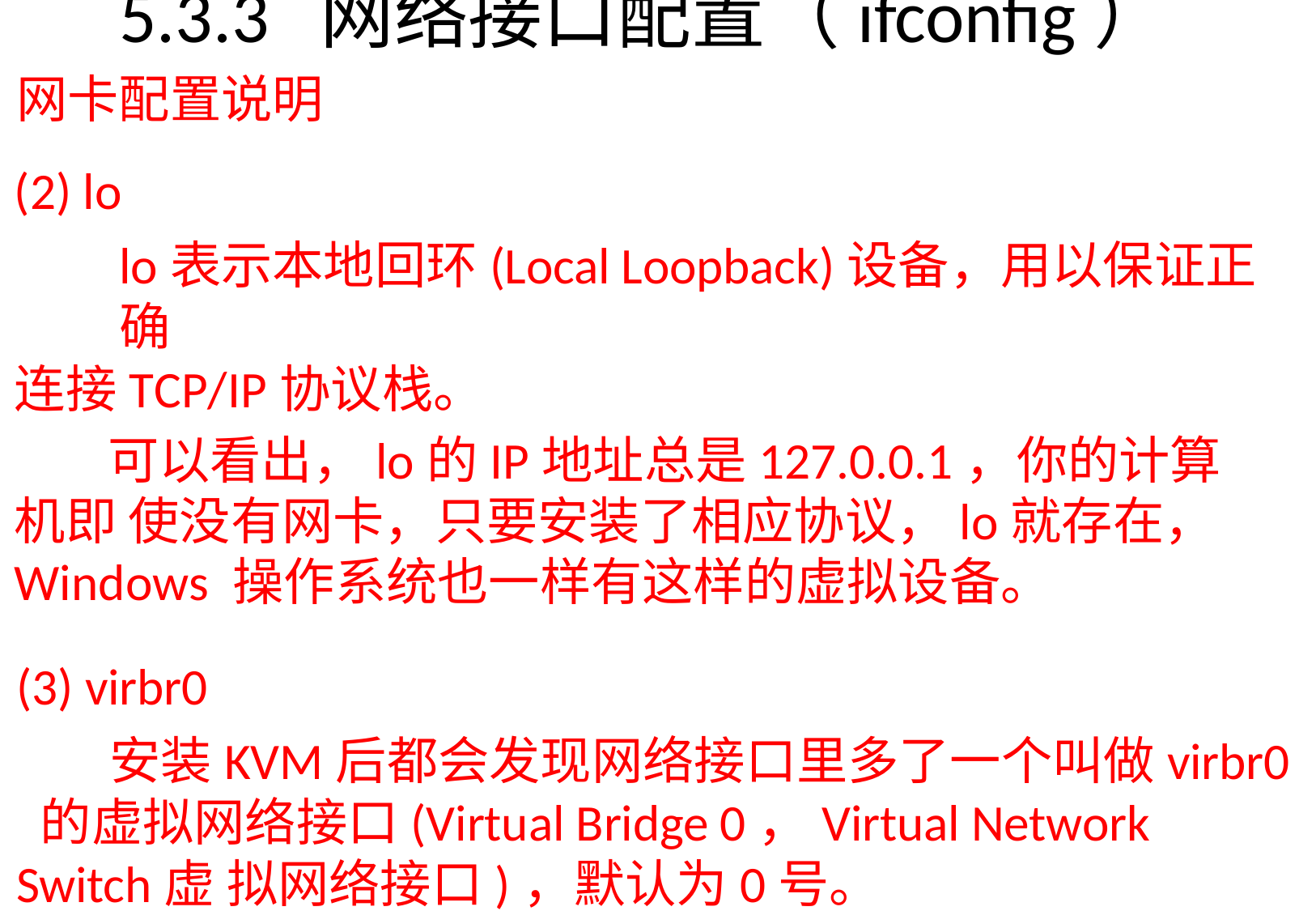

# 5.3.3	网络接口配置（ifconfig）
网卡配置说明
lo
lo表示本地回环(Local Loopback)设备，用以保证正确
连接TCP/IP协议栈。
可以看出，lo的IP地址总是127.0.0.1，你的计算机即 使没有网卡，只要安装了相应协议，lo就存在，Windows 操作系统也一样有这样的虚拟设备。
virbr0
安装KVM后都会发现网络接口里多了一个叫做virbr0  的虚拟网络接口(Virtual Bridge 0，Virtual Network Switch虚 拟网络接口)，默认为0号。